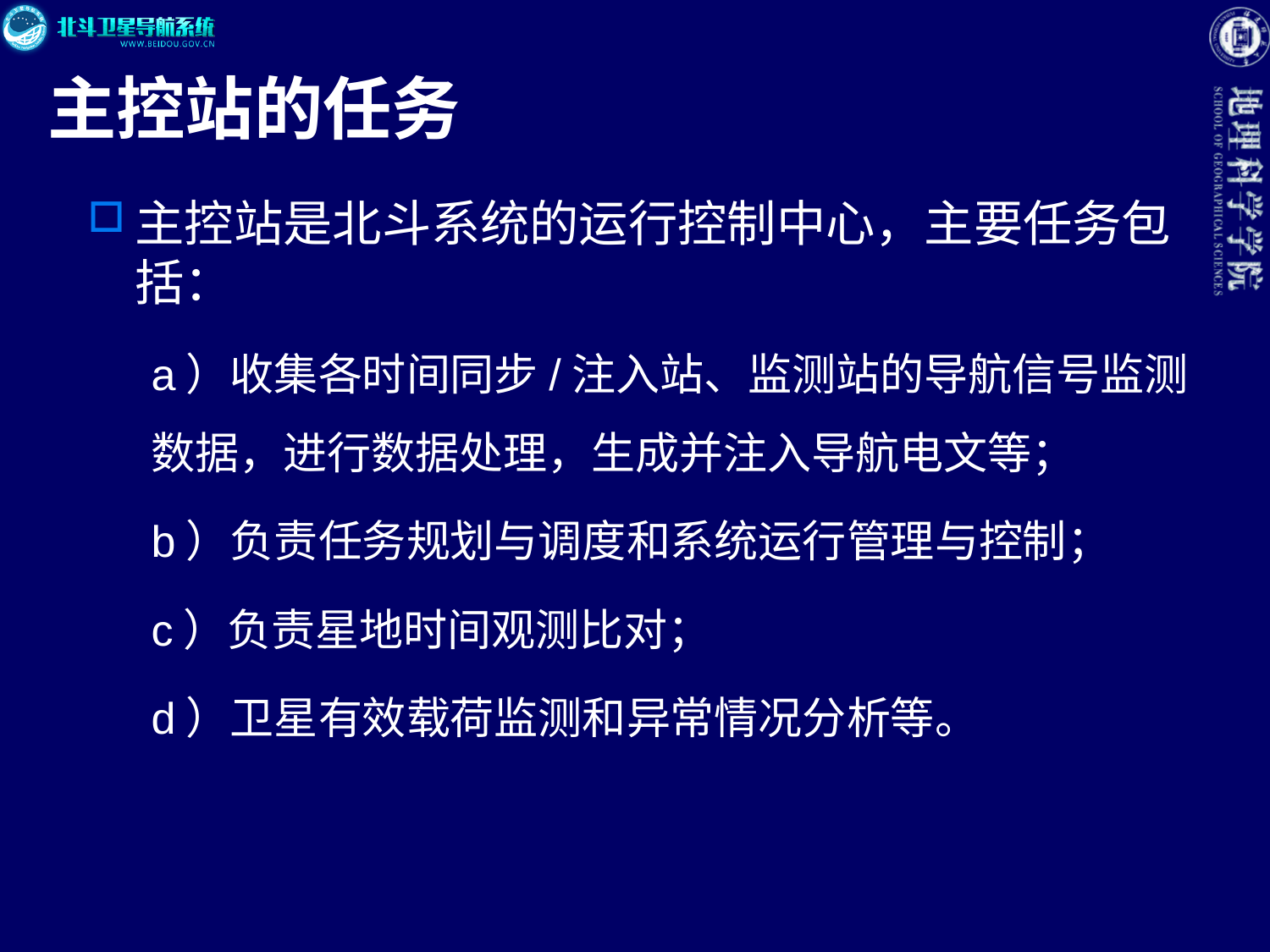

# 主控站的任务
主控站是北斗系统的运行控制中心，主要任务包括：
a）收集各时间同步/注入站、监测站的导航信号监测数据，进行数据处理，生成并注入导航电文等；
b）负责任务规划与调度和系统运行管理与控制；
c）负责星地时间观测比对；
d）卫星有效载荷监测和异常情况分析等。